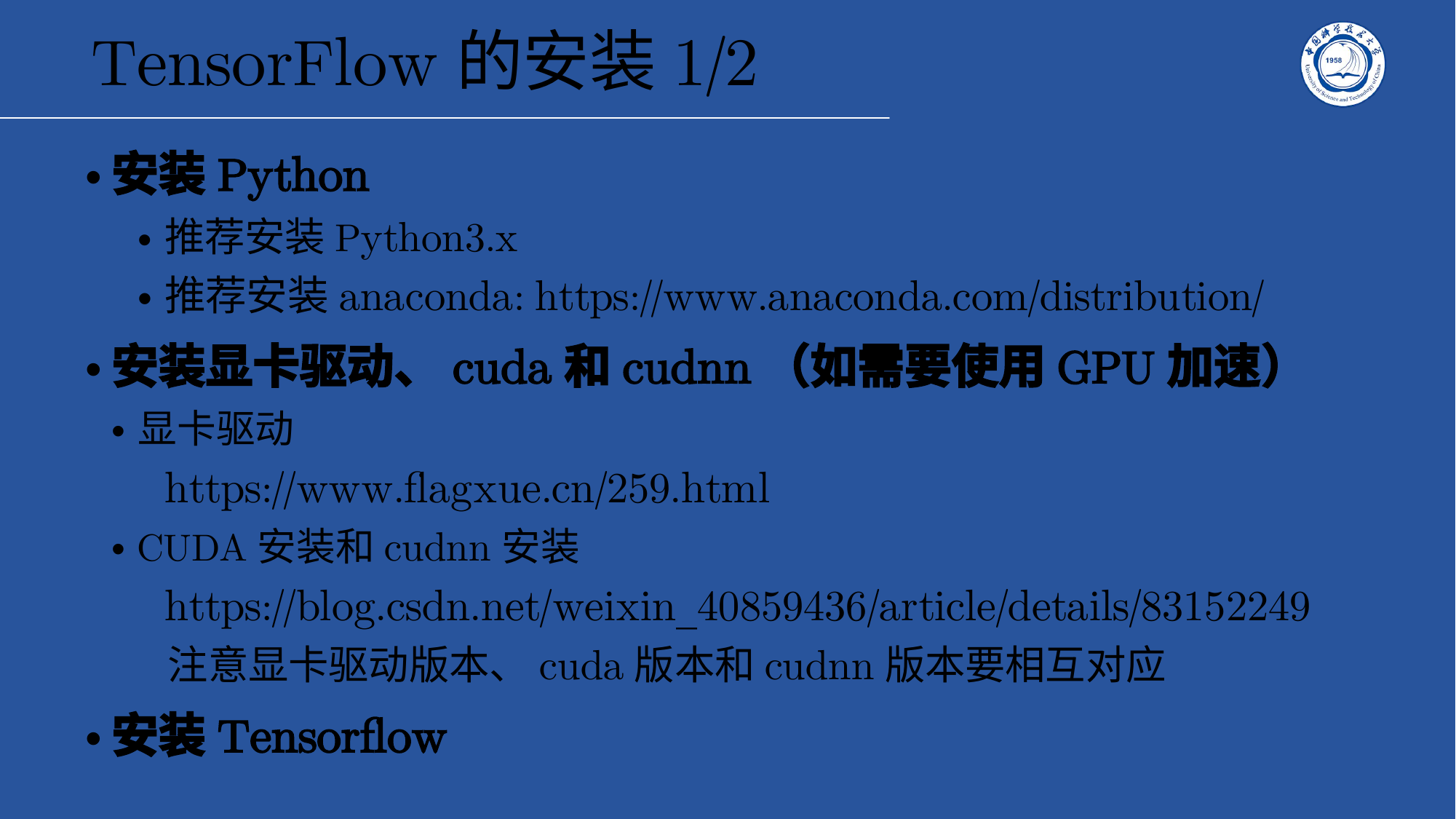

# TensorFlow的安装1/2
安装Python
推荐安装Python3.x
推荐安装anaconda: https://www.anaconda.com/distribution/
安装显卡驱动、cuda和cudnn（如需要使用GPU加速）
显卡驱动
https://www.flagxue.cn/259.html
CUDA安装和cudnn安装
https://blog.csdn.net/weixin_40859436/article/details/83152249
  注意显卡驱动版本、cuda版本和cudnn版本要相互对应
安装Tensorflow